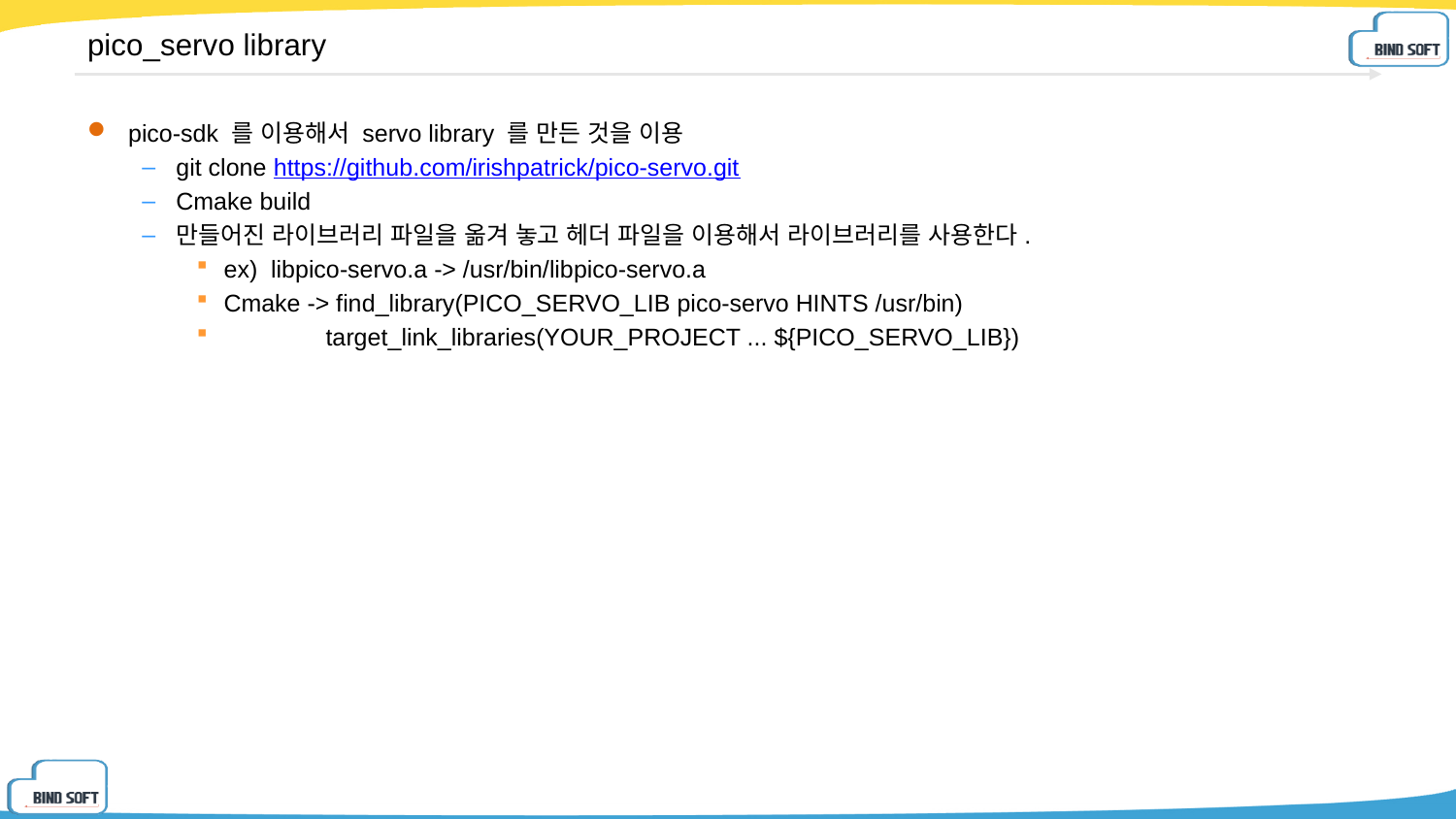

# pico_servo library
pico-sdk 를 이용해서 servo library 를 만든 것을 이용
git clone https://github.com/irishpatrick/pico-servo.git
Cmake build
만들어진 라이브러리 파일을 옮겨 놓고 헤더 파일을 이용해서 라이브러리를 사용한다.
ex)  libpico-servo.a -> /usr/bin/libpico-servo.a
Cmake -> find_library(PICO_SERVO_LIB pico-servo HINTS /usr/bin)
               target_link_libraries(YOUR_PROJECT ... ${PICO_SERVO_LIB})